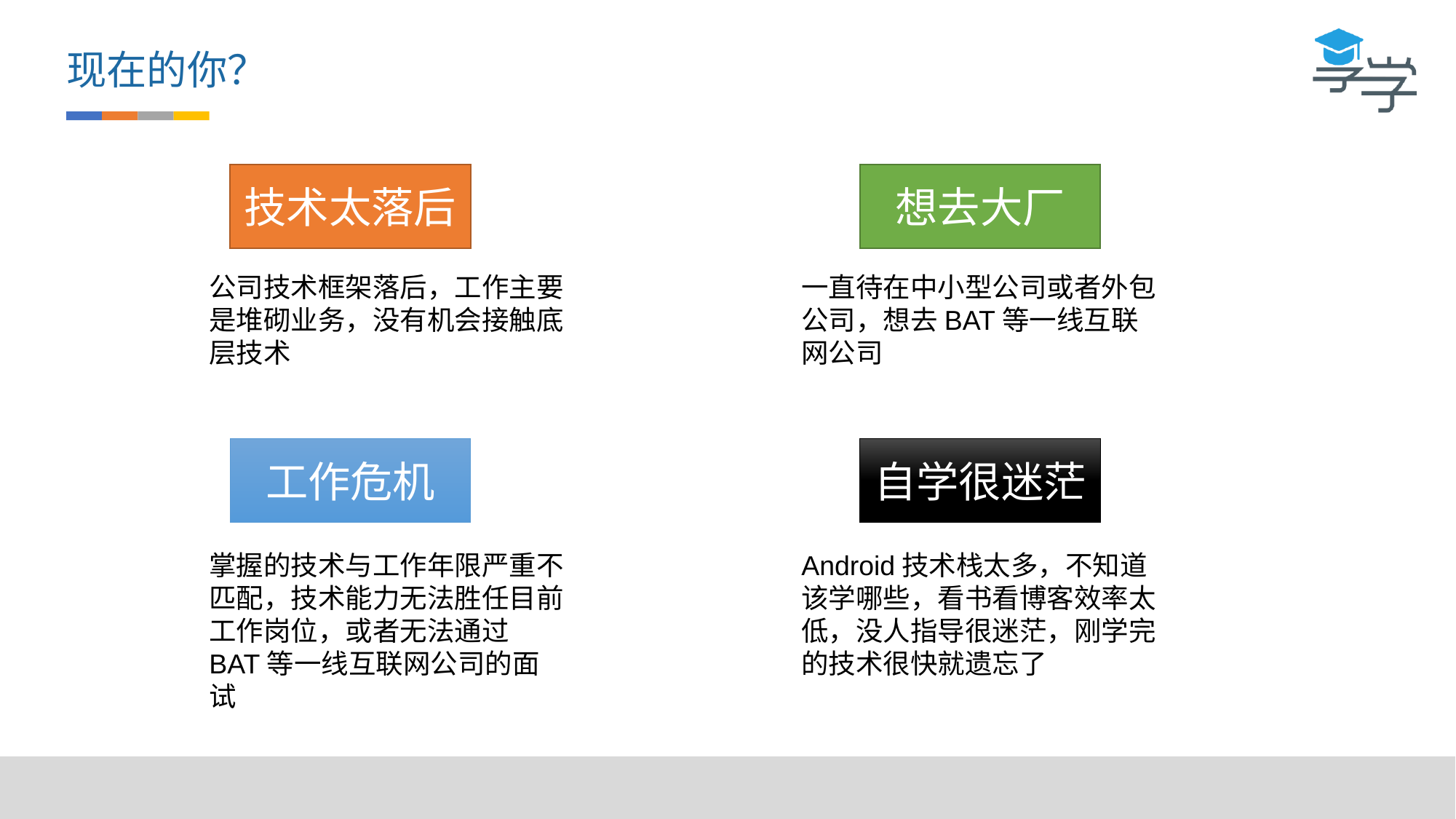

现在的你？

技术太落后
想去大厂
公司技术框架落后，工作主要
是堆砌业务，没有机会接触底层技术
一直待在中小型公司或者外包公司，想去BAT等一线互联网公司
工作危机
自学很迷茫
掌握的技术与工作年限严重不匹配，技术能力无法胜任目前工作岗位，或者无法通过BAT等一线互联网公司的面试
Android技术栈太多，不知道该学哪些，看书看博客效率太低，没人指导很迷茫，刚学完的技术很快就遗忘了